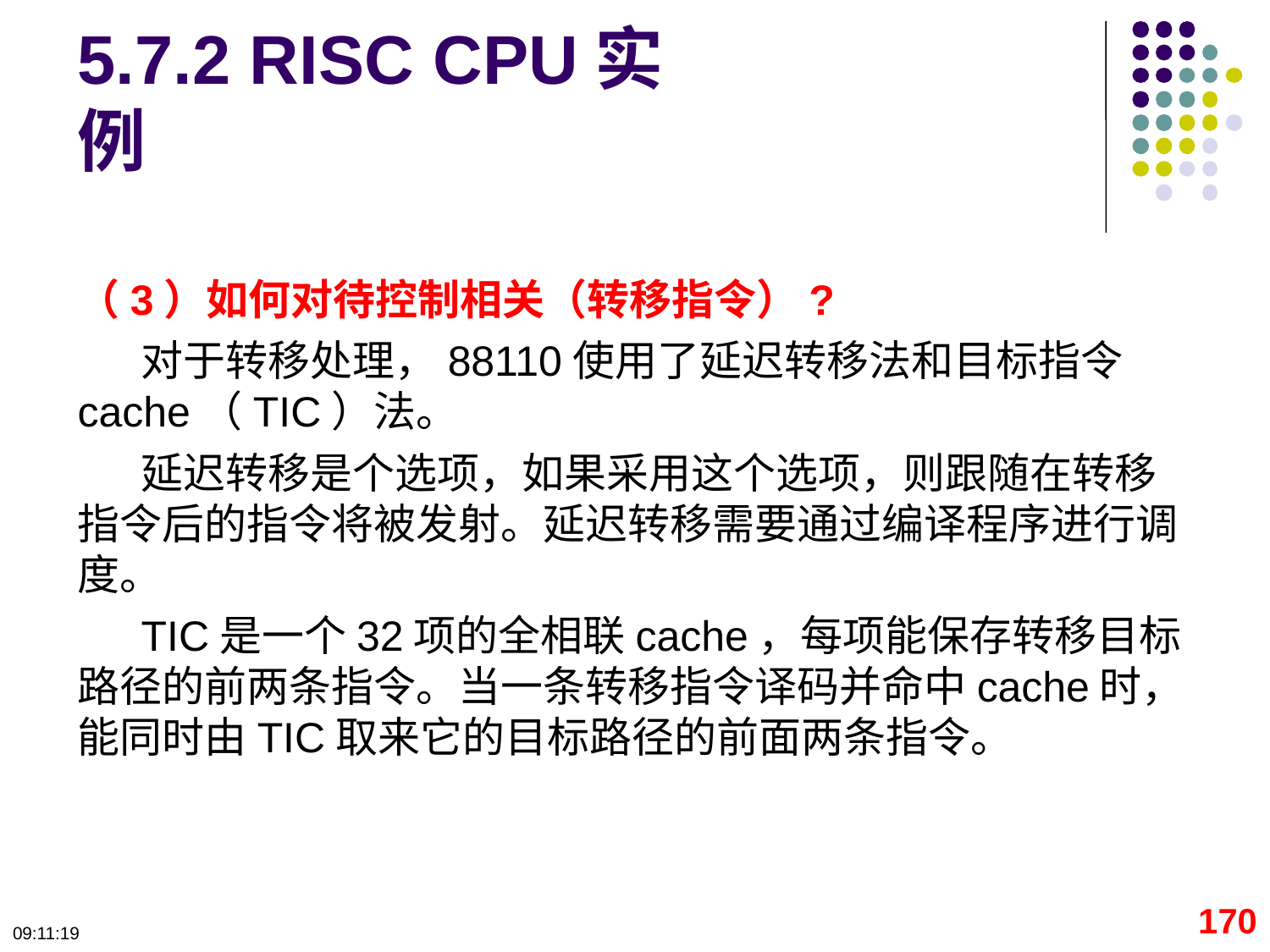

# 5.7.2 RISC CPU实例
（3）如何对待控制相关（转移指令）?
对于转移处理，88110使用了延迟转移法和目标指令cache（TIC）法。
延迟转移是个选项，如果采用这个选项，则跟随在转移指令后的指令将被发射。延迟转移需要通过编译程序进行调度。
TIC是一个32项的全相联cache，每项能保存转移目标路径的前两条指令。当一条转移指令译码并命中cache时，能同时由TIC取来它的目标路径的前面两条指令。
170
09:11:19